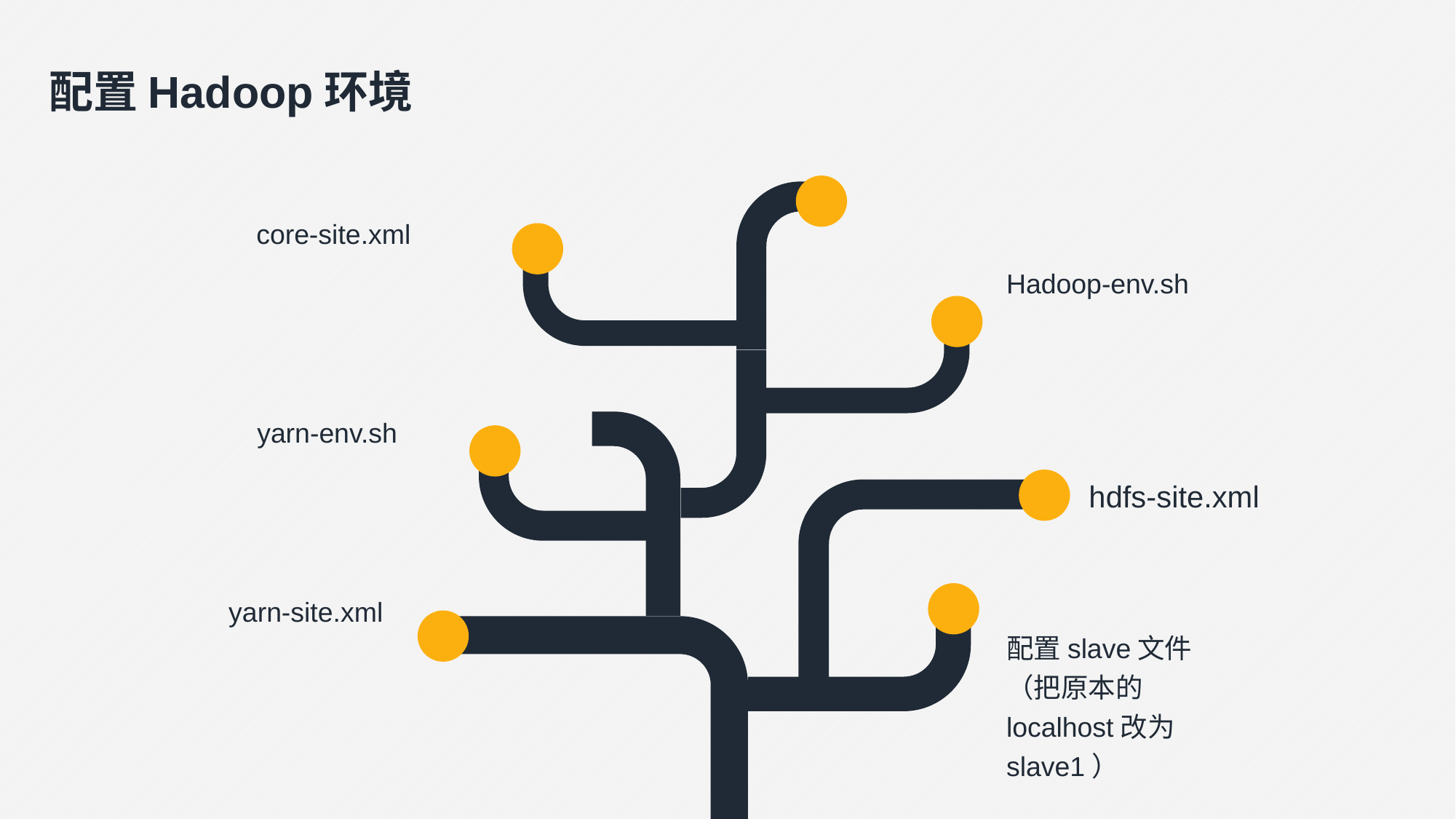

配置Hadoop环境

core-site.xml

Hadoop-env.sh

yarn-env.sh

hdfs-site.xml

yarn-site.xml

配置slave文件（把原本的localhost改为slave1）